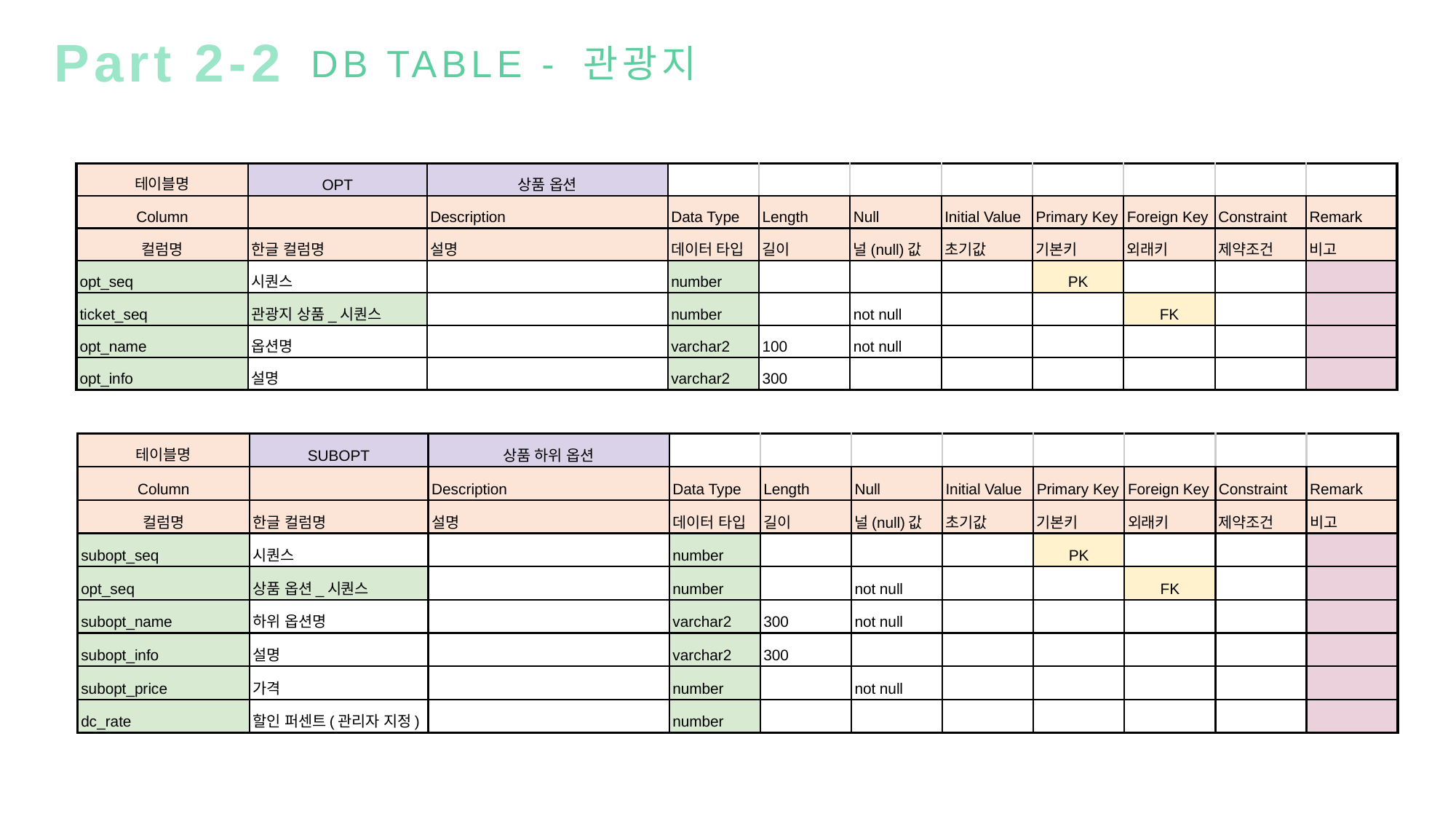

Part 2-2
DB TABLE - 관광지
| 테이블명 | OPT | 상품 옵션 |  |  |  |  |  |  |  |  |
| --- | --- | --- | --- | --- | --- | --- | --- | --- | --- | --- |
| Column |  | Description | Data Type | Length | Null | Initial Value | Primary Key | Foreign Key | Constraint | Remark |
| 컬럼명 | 한글 컬럼명 | 설명 | 데이터 타입 | 길이 | 널(null)값 | 초기값 | 기본키 | 외래키 | 제약조건 | 비고 |
| opt\_seq | 시퀀스 |  | number |  |  |  | PK |  |  |  |
| ticket\_seq | 관광지 상품\_시퀀스 |  | number |  | not null |  |  | FK |  |  |
| opt\_name | 옵션명 |  | varchar2 | 100 | not null |  |  |  |  |  |
| opt\_info | 설명 |  | varchar2 | 300 |  |  |  |  |  |  |
| 테이블명 | SUBOPT | 상품 하위 옵션 |  |  |  |  |  |  |  |  |
| --- | --- | --- | --- | --- | --- | --- | --- | --- | --- | --- |
| Column |  | Description | Data Type | Length | Null | Initial Value | Primary Key | Foreign Key | Constraint | Remark |
| 컬럼명 | 한글 컬럼명 | 설명 | 데이터 타입 | 길이 | 널(null)값 | 초기값 | 기본키 | 외래키 | 제약조건 | 비고 |
| subopt\_seq | 시퀀스 |  | number |  |  |  | PK |  |  |  |
| opt\_seq | 상품 옵션\_시퀀스 |  | number |  | not null |  |  | FK |  |  |
| subopt\_name | 하위 옵션명 |  | varchar2 | 300 | not null |  |  |  |  |  |
| subopt\_info | 설명 |  | varchar2 | 300 |  |  |  |  |  |  |
| subopt\_price | 가격 |  | number |  | not null |  |  |  |  |  |
| dc\_rate | 할인 퍼센트(관리자 지정) |  | number |  |  |  |  |  |  |  |